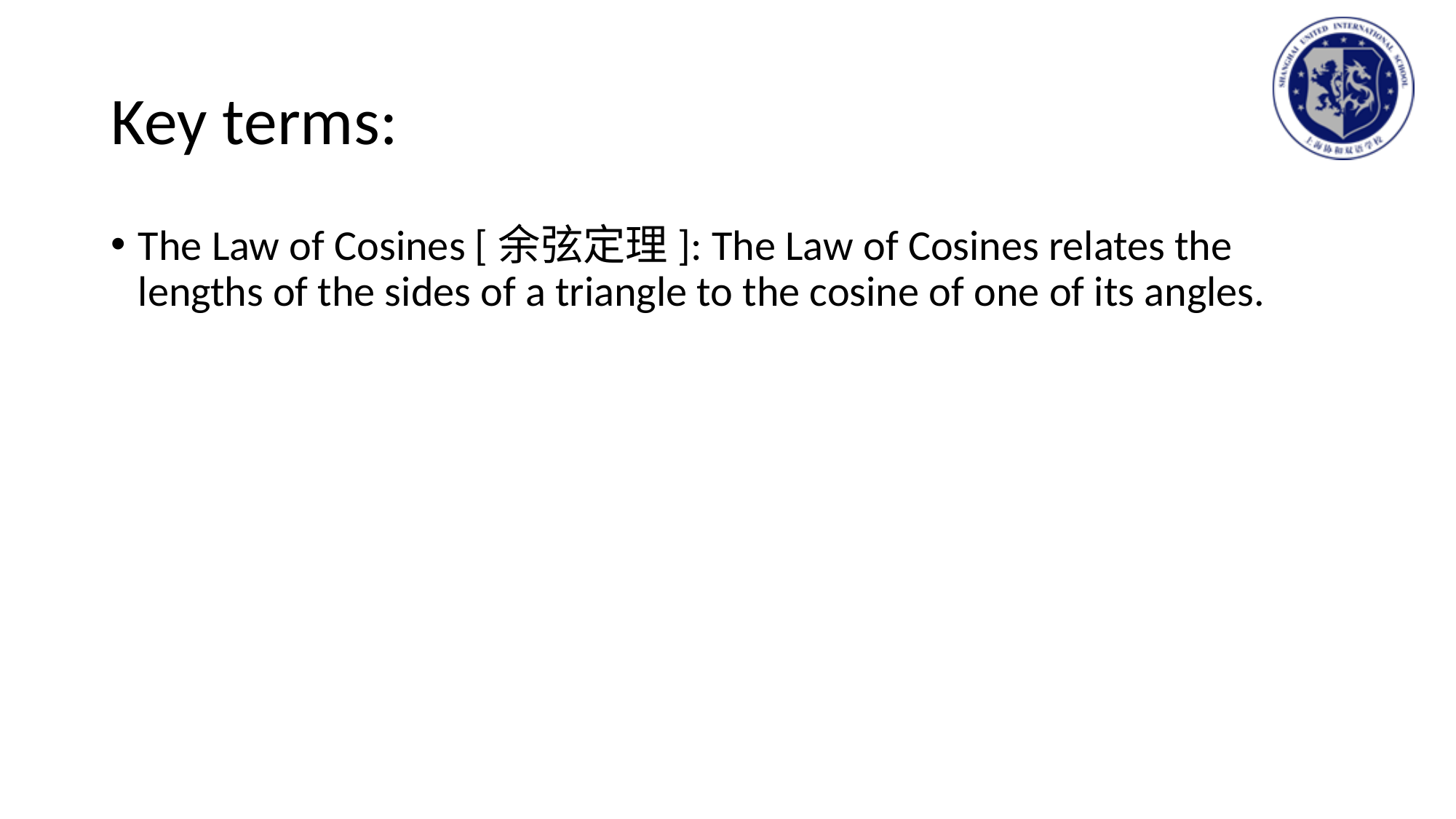

# Key terms:
The Law of Cosines [余弦定理]: The Law of Cosines relates the lengths of the sides of a triangle to the cosine of one of its angles.